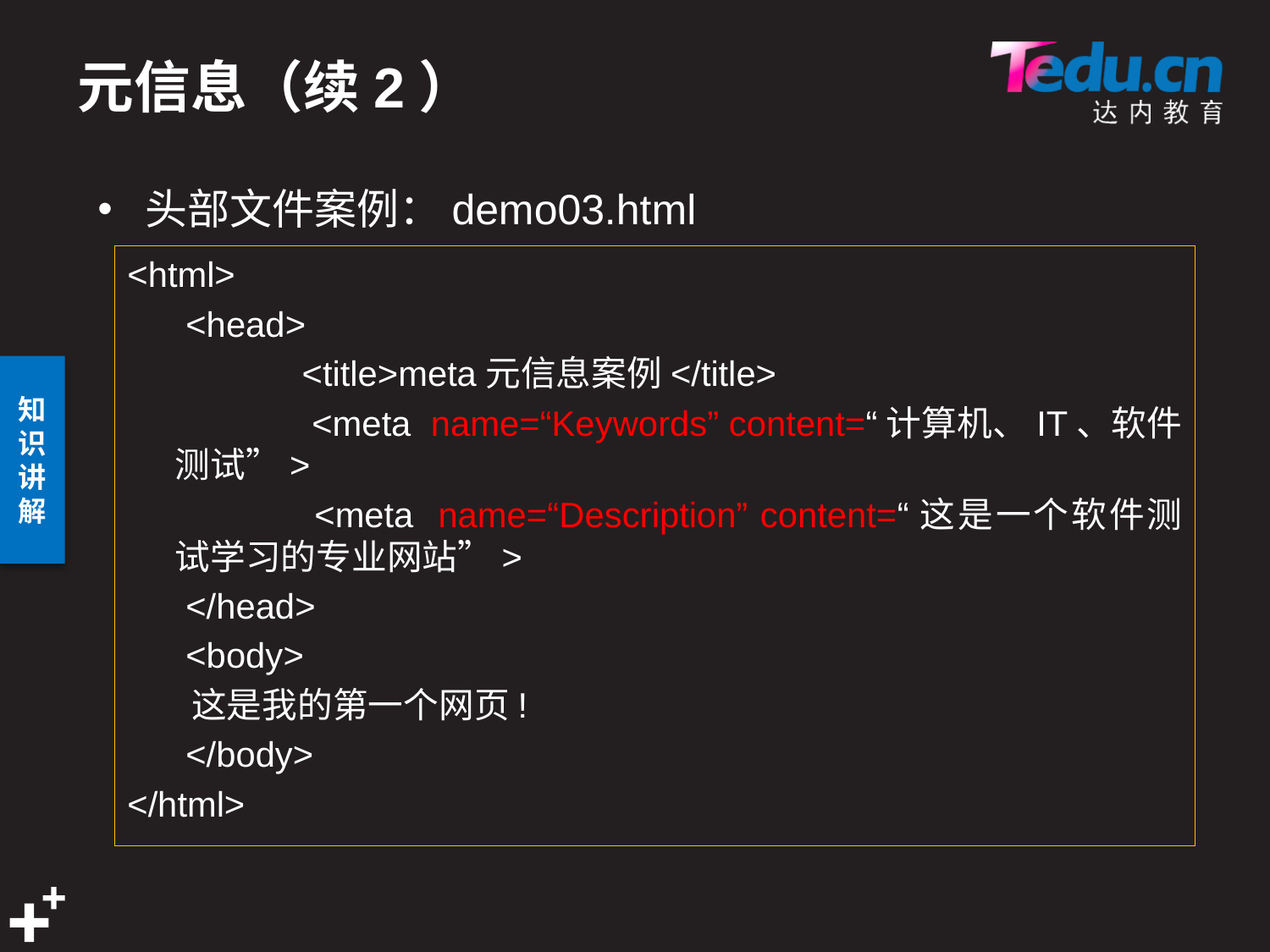

# 元信息（续2）
头部文件案例：demo03.html

<html>
      <head>
       	<title>meta元信息案例</title>
		 <meta  name=“Keywords” content=“计算机、IT、软件测试”>
		 <meta  name=“Description” content=“这是一个软件测试学习的专业网站”>
      </head>
      <body>
     	 这是我的第一个网页!
      </body>
</html>